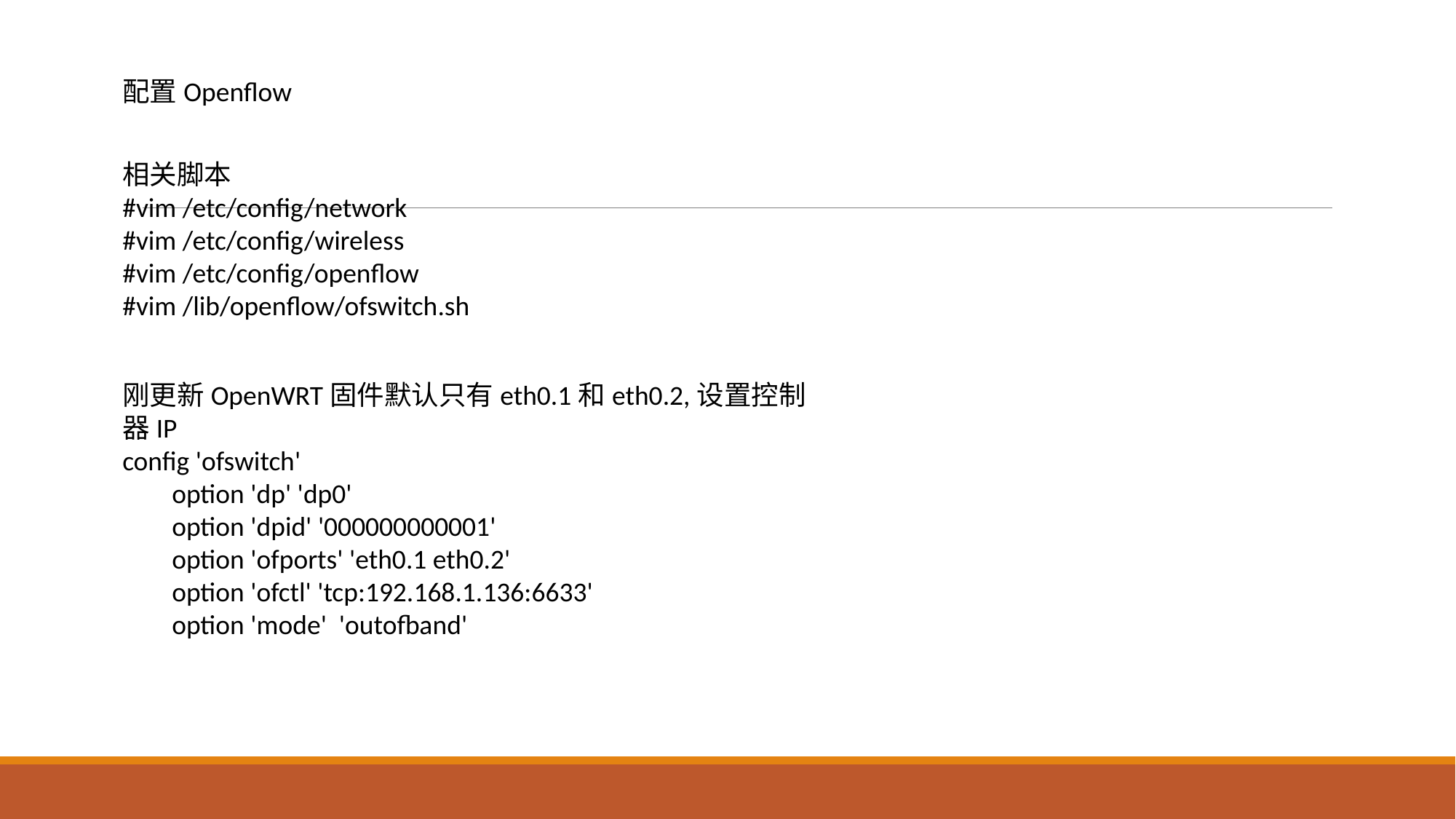

配置Openflow
相关脚本
#vim /etc/config/network
#vim /etc/config/wireless
#vim /etc/config/openflow
#vim /lib/openflow/ofswitch.sh
刚更新OpenWRT固件默认只有eth0.1和eth0.2,设置控制器IP
config 'ofswitch'
        option 'dp' 'dp0'
        option 'dpid' '000000000001'
        option 'ofports' 'eth0.1 eth0.2'
        option 'ofctl' 'tcp:192.168.1.136:6633'
        option 'mode'  'outofband'